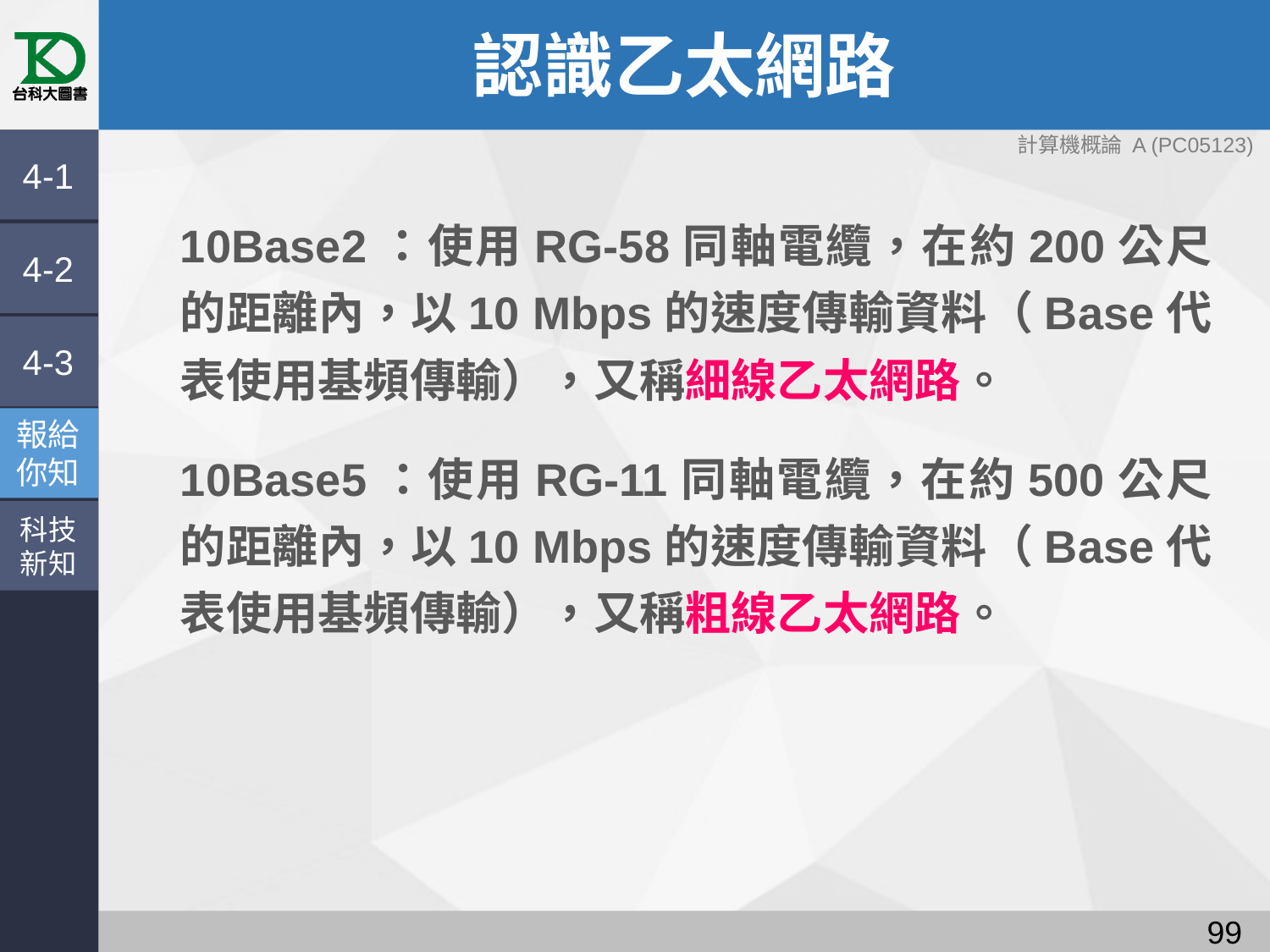

# 認識乙太網路
4-1
10Base2：使用RG-58同軸電纜，在約200公尺的距離內，以10 Mbps的速度傳輸資料（Base代表使用基頻傳輸），又稱細線乙太網路。
10Base5：使用RG-11同軸電纜，在約500公尺的距離內，以10 Mbps的速度傳輸資料（Base代表使用基頻傳輸），又稱粗線乙太網路。
4-2
4-3
報給
你知
科技
新知
99